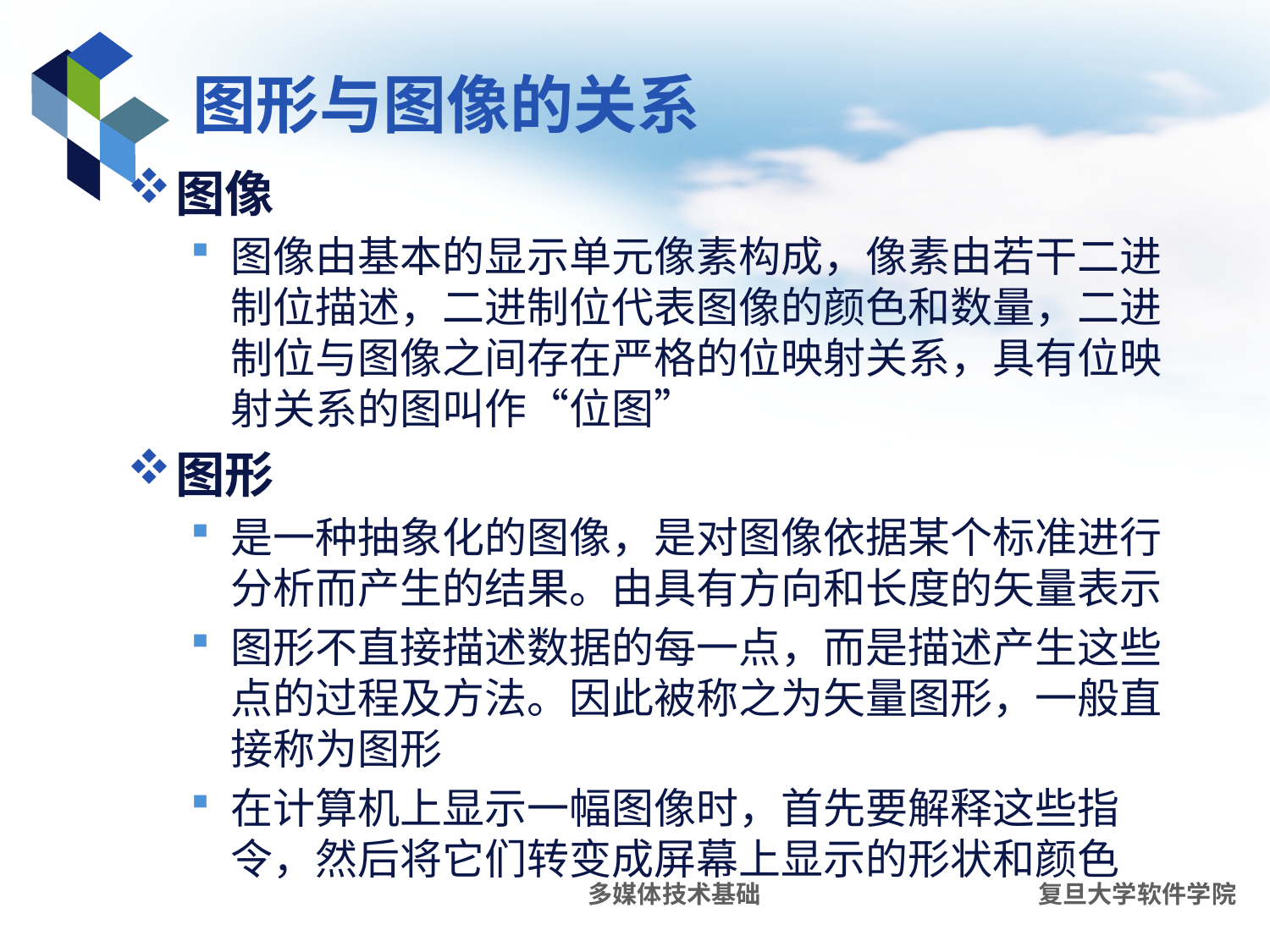

# 图形与图像的关系
图像
图像由基本的显示单元像素构成，像素由若干二进制位描述，二进制位代表图像的颜色和数量，二进制位与图像之间存在严格的位映射关系，具有位映射关系的图叫作“位图”
图形
是一种抽象化的图像，是对图像依据某个标准进行分析而产生的结果。由具有方向和长度的矢量表示
图形不直接描述数据的每一点，而是描述产生这些点的过程及方法。因此被称之为矢量图形，一般直接称为图形
在计算机上显示一幅图像时，首先要解释这些指令，然后将它们转变成屏幕上显示的形状和颜色

多媒体技术基础